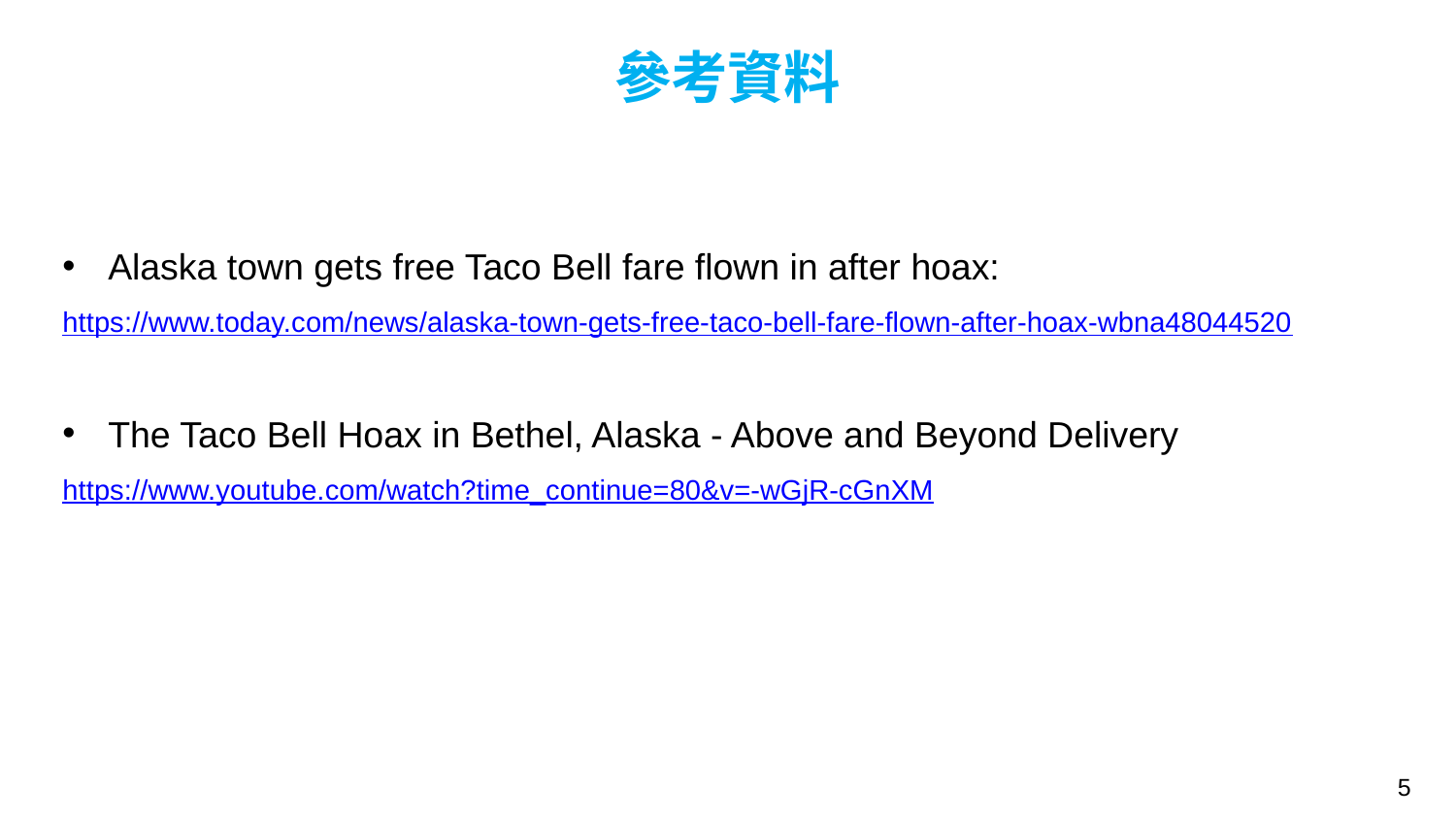

參考資料
Alaska town gets free Taco Bell fare flown in after hoax:
https://www.today.com/news/alaska-town-gets-free-taco-bell-fare-flown-after-hoax-wbna48044520

The Taco Bell Hoax in Bethel, Alaska - Above and Beyond Delivery
https://www.youtube.com/watch?time_continue=80&v=-wGjR-cGnXM

5